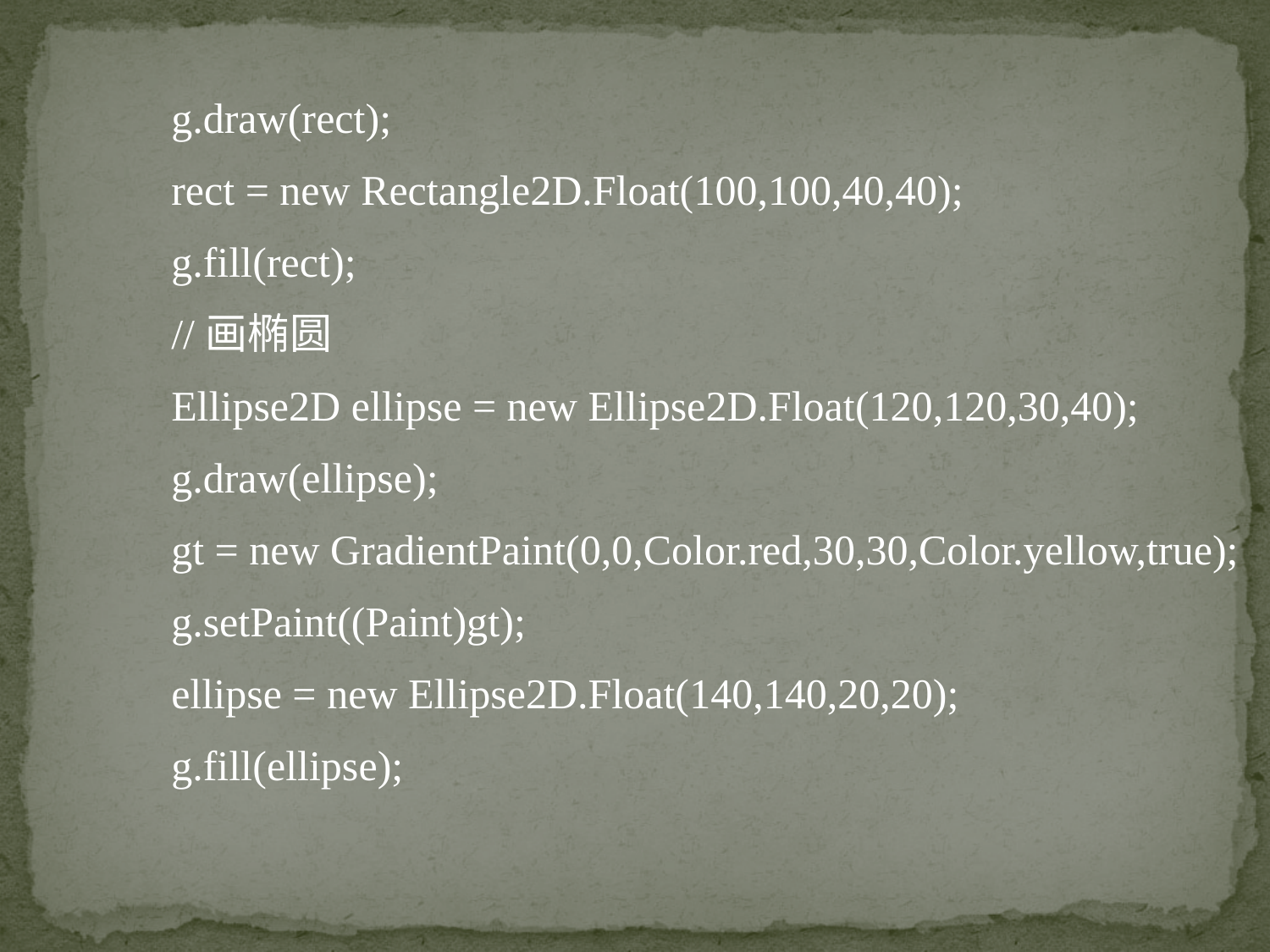

g.draw(rect);
	rect = new Rectangle2D.Float(100,100,40,40);
	g.fill(rect);
	//画椭圆
	Ellipse2D ellipse = new Ellipse2D.Float(120,120,30,40);
	g.draw(ellipse);
	gt = new GradientPaint(0,0,Color.red,30,30,Color.yellow,true);
	g.setPaint((Paint)gt);
	ellipse = new Ellipse2D.Float(140,140,20,20);
	g.fill(ellipse);